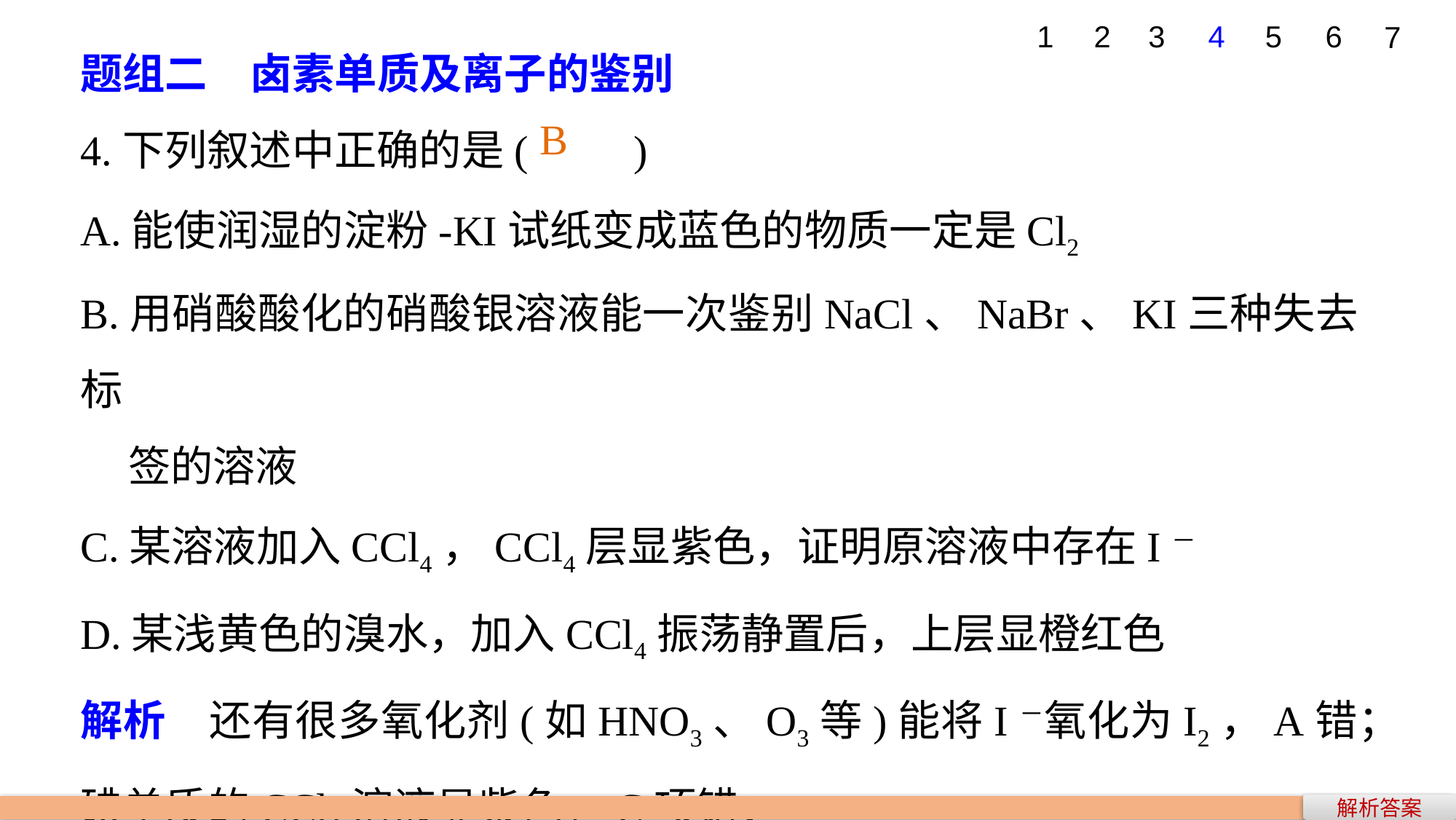

1
2
3
4
5
6
7
题组二　卤素单质及离子的鉴别
4.下列叙述中正确的是(　　)
A.能使润湿的淀粉-­KI试纸变成蓝色的物质一定是Cl2
B.用硝酸酸化的硝酸银溶液能一次鉴别NaCl、NaBr、KI三种失去标
    签的溶液
C.某溶液加入CCl4，CCl4层显紫色，证明原溶液中存在I－
D.某浅黄色的溴水，加入CCl4振荡静置后，上层显橙红色
解析　还有很多氧化剂(如HNO3、O3等)能将I－氧化为I2，A错；
碘单质的CCl4溶液显紫色，C项错；
CCl4的密度比水大，应下层显橙红色，D项错。
B
解析答案